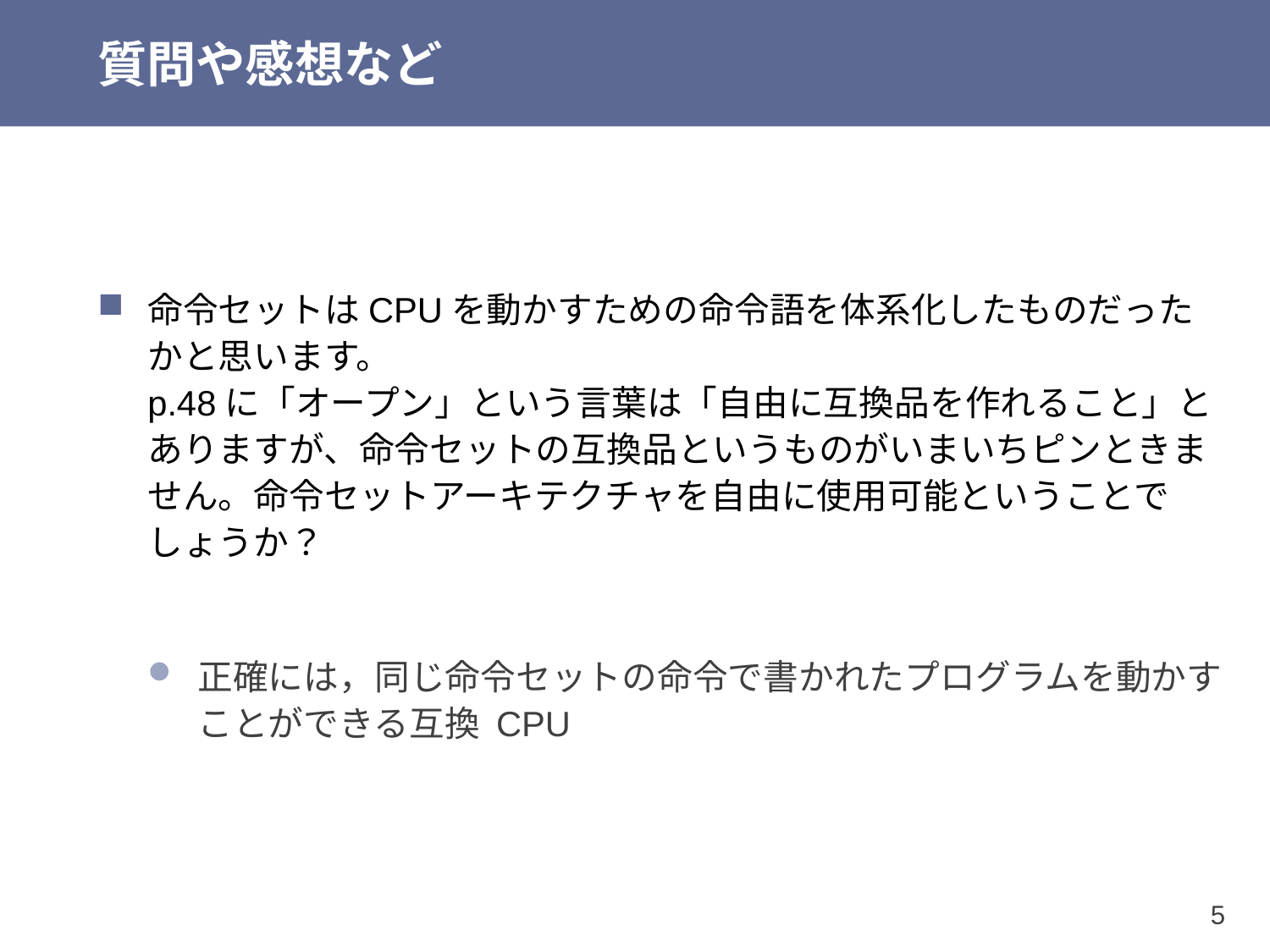

# 質問や感想など
命令セットはCPUを動かすための命令語を体系化したものだったかと思います。
p.48に「オープン」という言葉は「自由に互換品を作れること」とありますが、命令セットの互換品というものがいまいちピンときません。命令セットアーキテクチャを自由に使用可能ということでしょうか？

正確には，同じ命令セットの命令で書かれたプログラムを動かすことができる互換 CPU